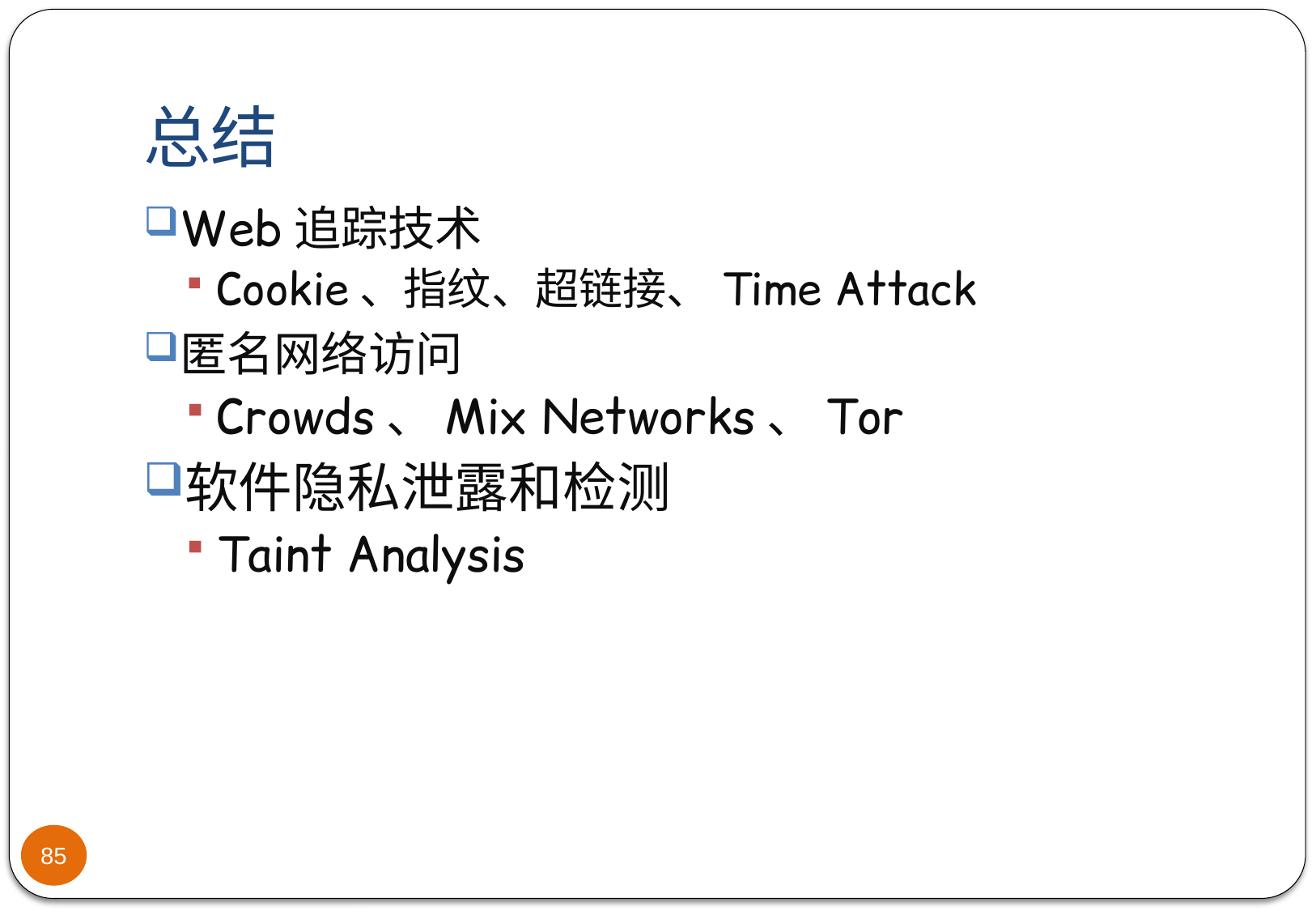

# 总结
Web追踪技术
Cookie、指纹、超链接、Time Attack
匿名网络访问
Crowds、Mix Networks、Tor
软件隐私泄露和检测
Taint Analysis
85